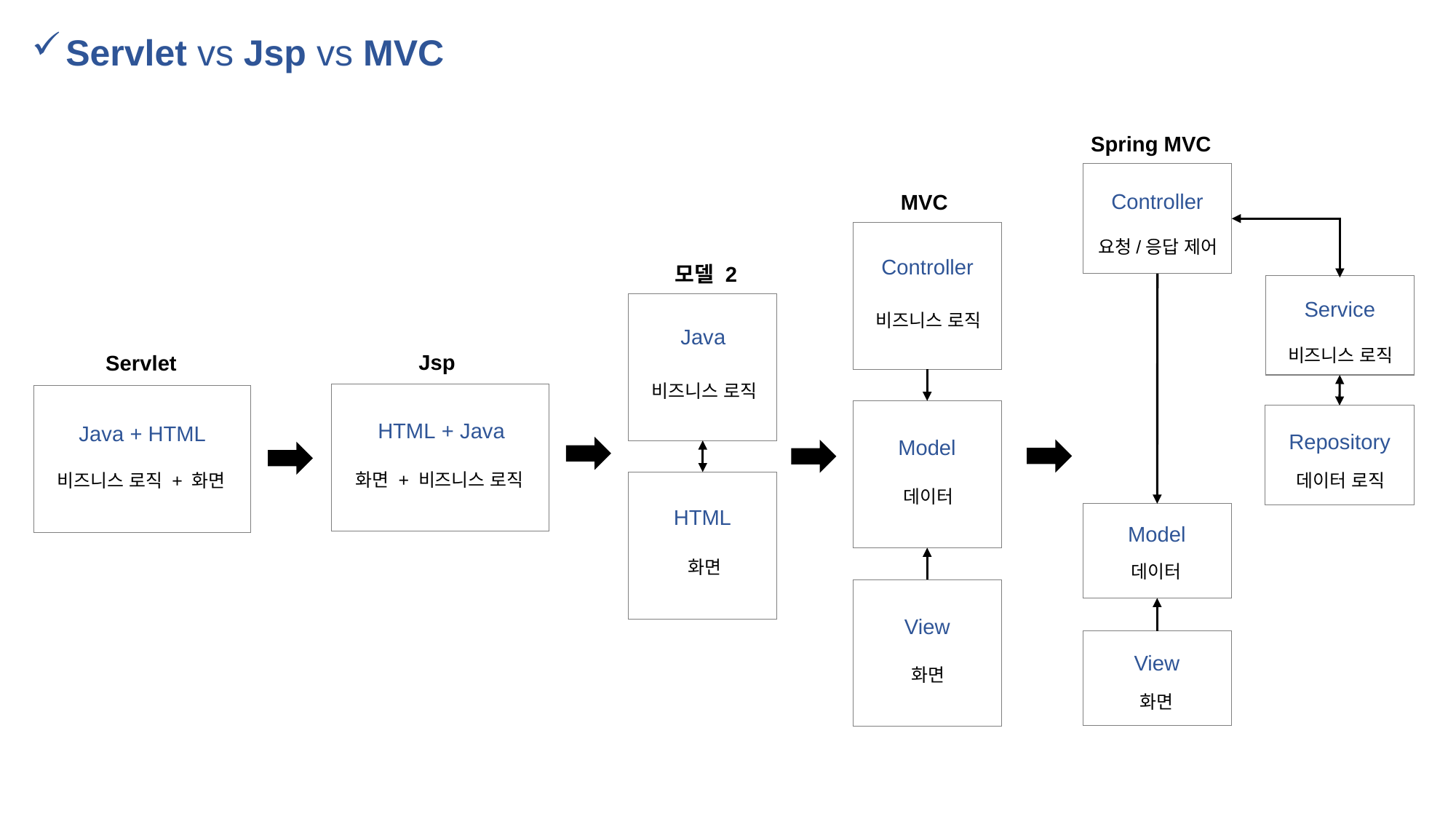

Servlet vs Jsp vs MVC
 Spring MVC

Controller
 MVC
요청/응답 제어

Controller
 모델 2

Service

비즈니스 로직

Java
비즈니스 로직
Jsp
Servlet
비즈니스 로직

HTML + Java

Java + HTML

Repository
Model

화면 + 비즈니스 로직
데이터 로직
비즈니스 로직 + 화면
데이터

HTML
Model

화면
데이터

View

View
화면
화면